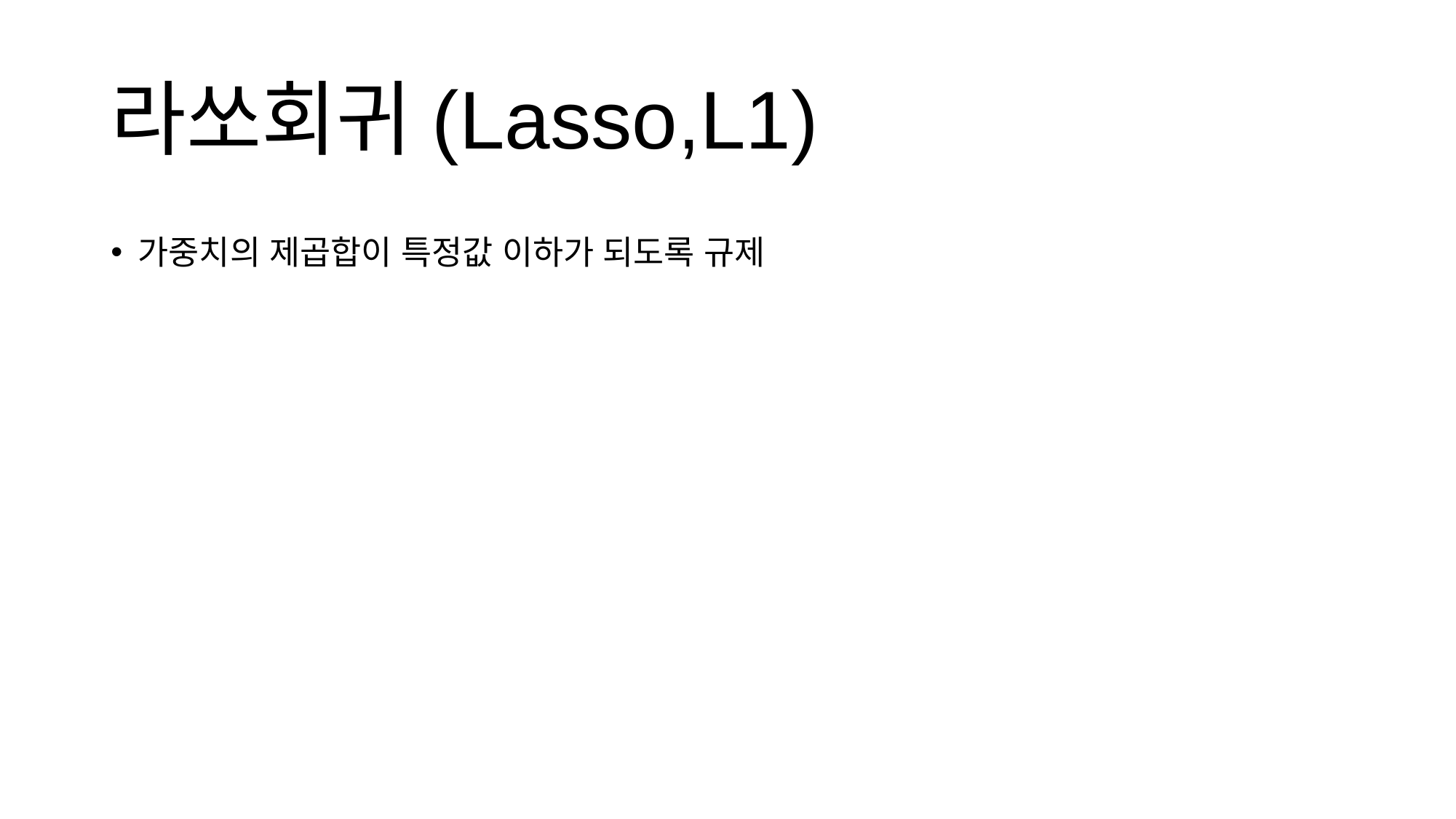

# 라쏘회귀(Lasso,L1)
가중치의 제곱합이 특정값 이하가 되도록 규제